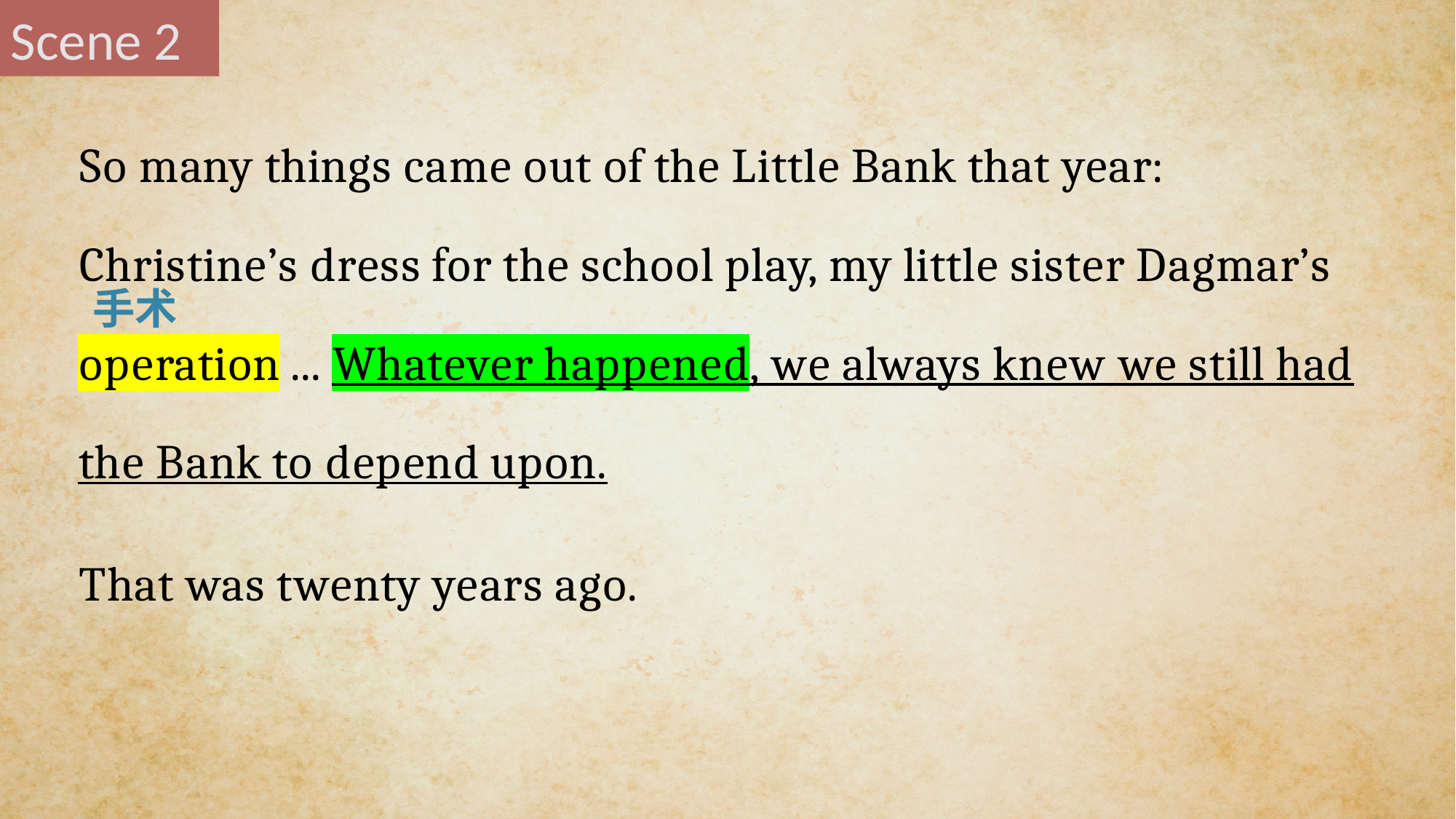

Scene 2
So many things came out of the Little Bank that year: Christine’s dress for the school play, my little sister Dagmar’s operation ... Whatever happened, we always knew we still had the Bank to depend upon.
That was twenty years ago.
手术